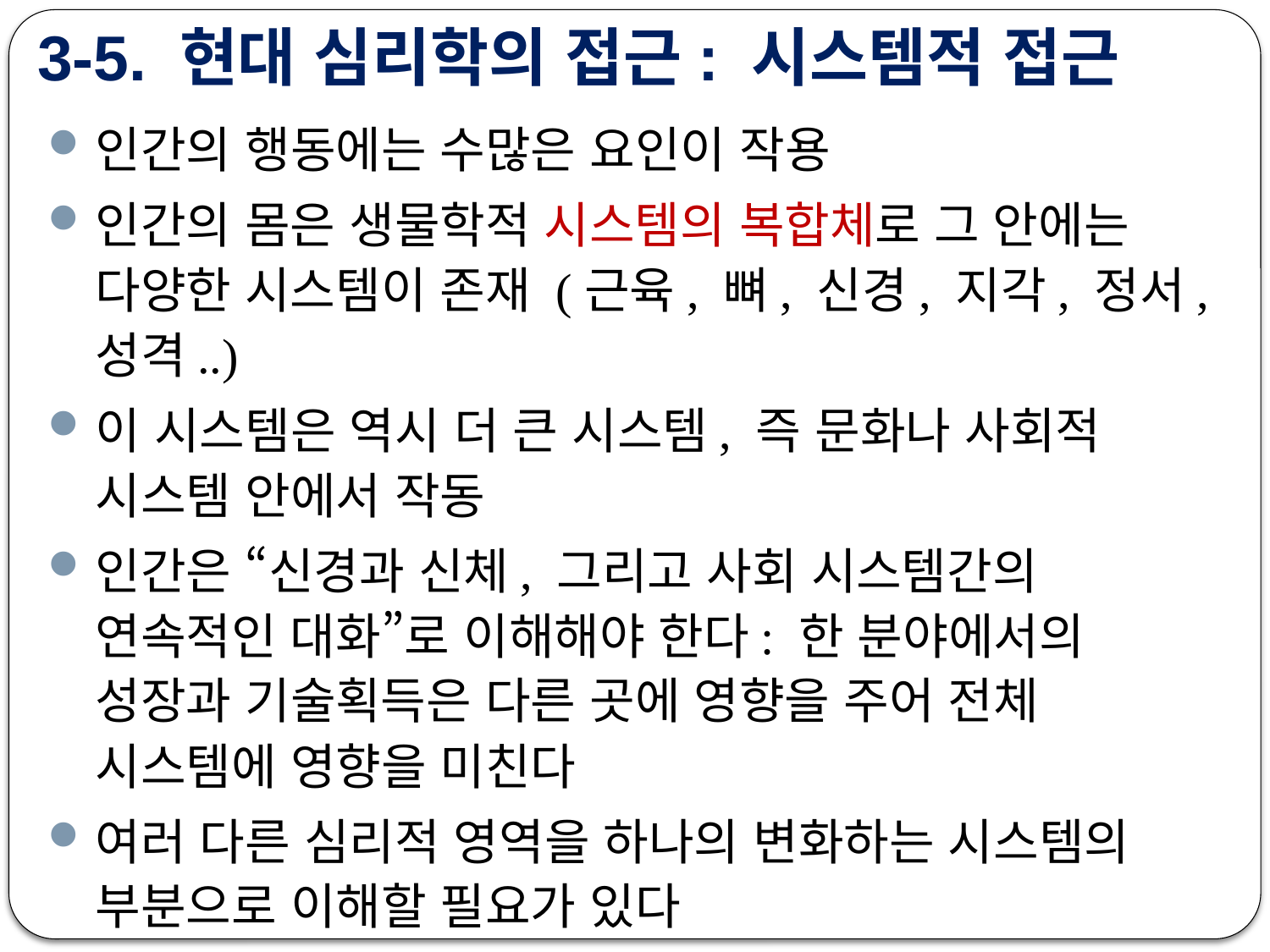

# 3-5. 현대 심리학의 접근: 시스템적 접근
인간의 행동에는 수많은 요인이 작용
인간의 몸은 생물학적 시스템의 복합체로 그 안에는 다양한 시스템이 존재 (근육, 뼈, 신경, 지각, 정서, 성격..)
이 시스템은 역시 더 큰 시스템, 즉 문화나 사회적 시스템 안에서 작동
인간은 “신경과 신체, 그리고 사회 시스템간의 연속적인 대화”로 이해해야 한다: 한 분야에서의 성장과 기술획득은 다른 곳에 영향을 주어 전체 시스템에 영향을 미친다
여러 다른 심리적 영역을 하나의 변화하는 시스템의 부분으로 이해할 필요가 있다